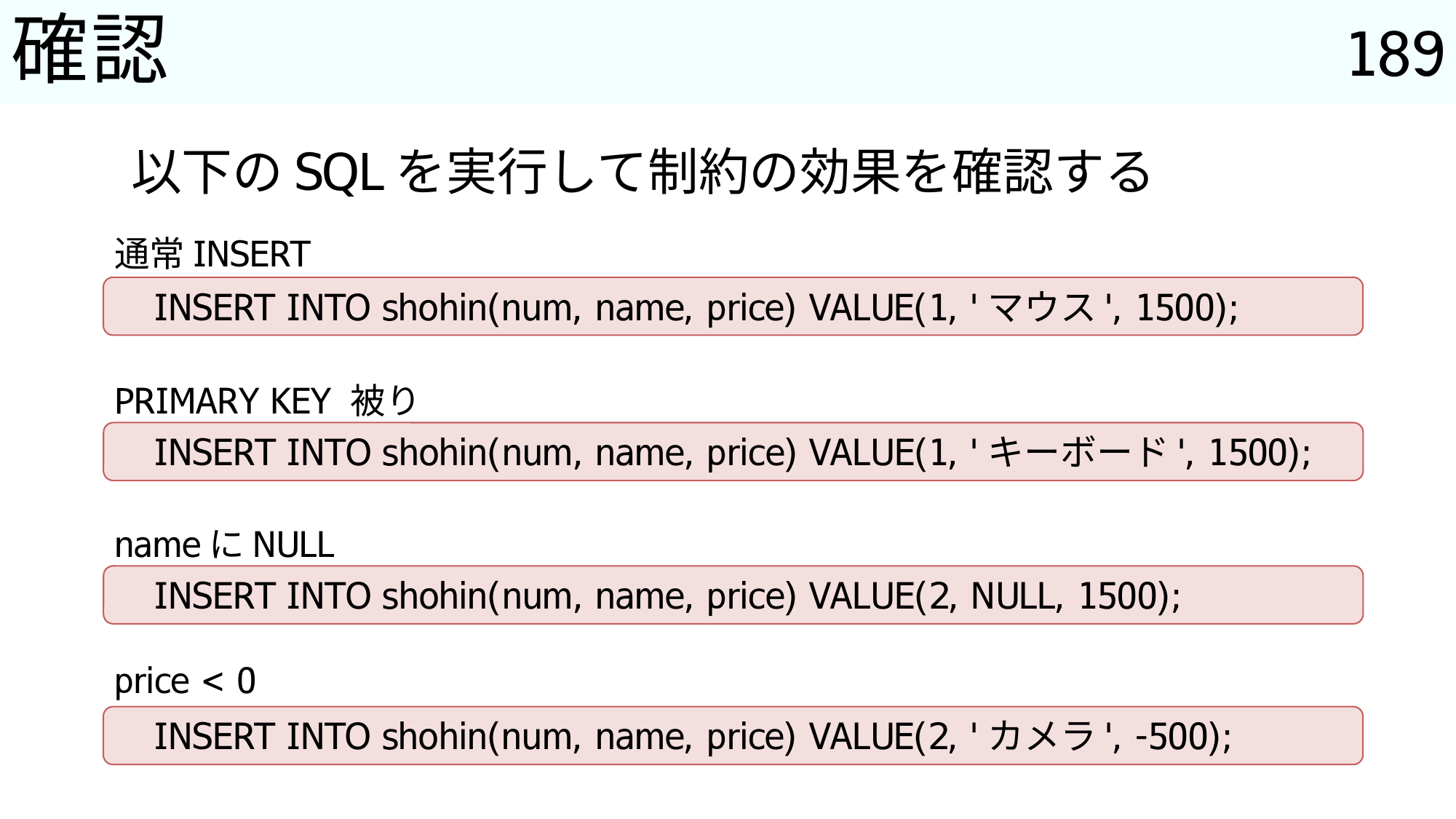

189
# 確認
以下のSQLを実行して制約の効果を確認する
通常INSERT

INSERT INTO shohin(num, name, price) VALUE(1, 'マウス', 1500);
PRIMARY KEY 被り

INSERT INTO shohin(num, name, price) VALUE(1, 'キーボード', 1500);
nameにNULL

INSERT INTO shohin(num, name, price) VALUE(2, NULL, 1500);
price < 0

INSERT INTO shohin(num, name, price) VALUE(2, 'カメラ', -500);